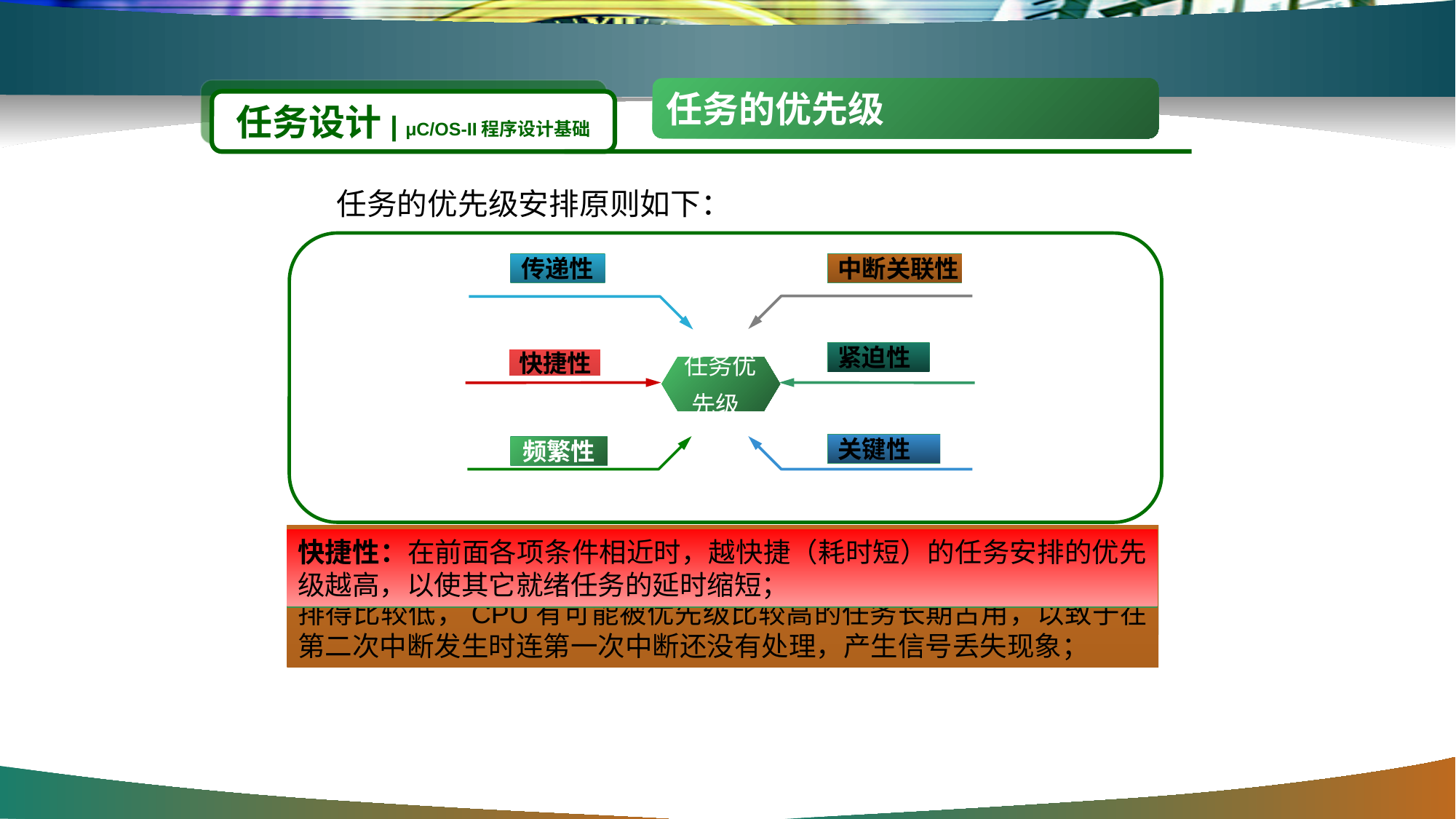

任务的优先级
任务设计| μC/OS-II程序设计基础

      任务的优先级安排原则如下：

传递性
中断关联性

紧迫性
快捷性
任务优先级

关键性

频繁性
关键性：任务越关键安排的优先级越高，以保障其执行机会；
紧迫性：因为紧迫任务对响应时间有严格要求，在所有紧迫任务中，按响应时间要求排序，越紧迫的任务安排的优先级越高。紧迫任务通常与ISR关联；
中断关联性：与中断服务程序（ISR）有关联的任务应该安排尽可能高的优先级，以便及时处理异步事件，提高系统的实时性。如果优先级安排得比较低，CPU有可能被优先级比较高的任务长期占用，以致于在第二次中断发生时连第一次中断还没有处理，产生信号丢失现象；
传递性：信息传递的上游任务的优先级高于下游任务的优先级。如信号采集任务的优先级高于数据处理任务的优先级。
快捷性：在前面各项条件相近时，越快捷（耗时短）的任务安排的优先级越高，以使其它就绪任务的延时缩短；
频繁性：对于周期性任务，执行越频繁，则周期越短，允许耽误的时间也越短，故应该安排的优先级也越高，以保障及时得到执行；